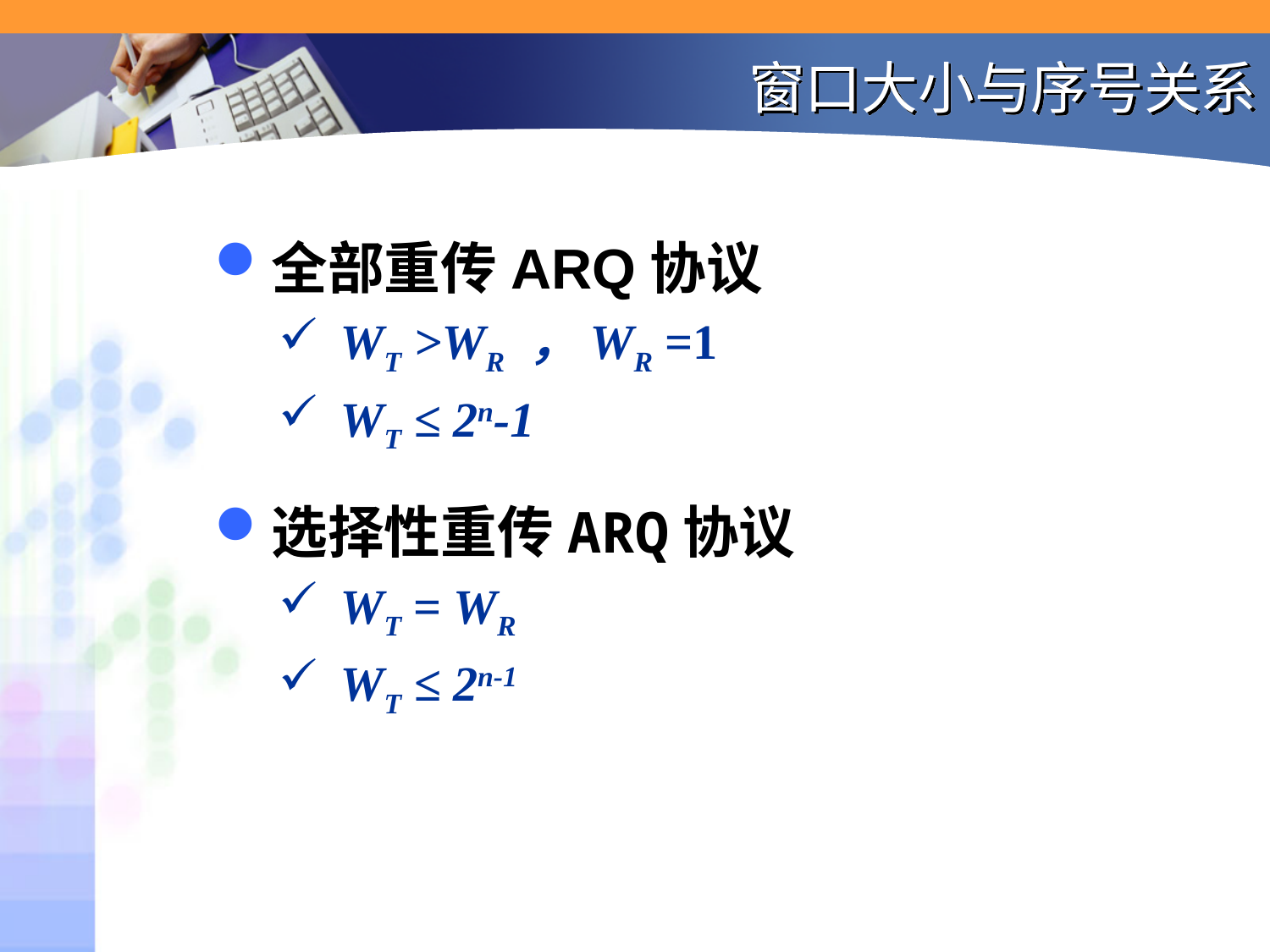

# 窗口大小与序号关系
全部重传ARQ协议
WT >WR ，WR =1
WT ≤ 2n-1
选择性重传ARQ协议
WT = WR
WT ≤ 2n-1